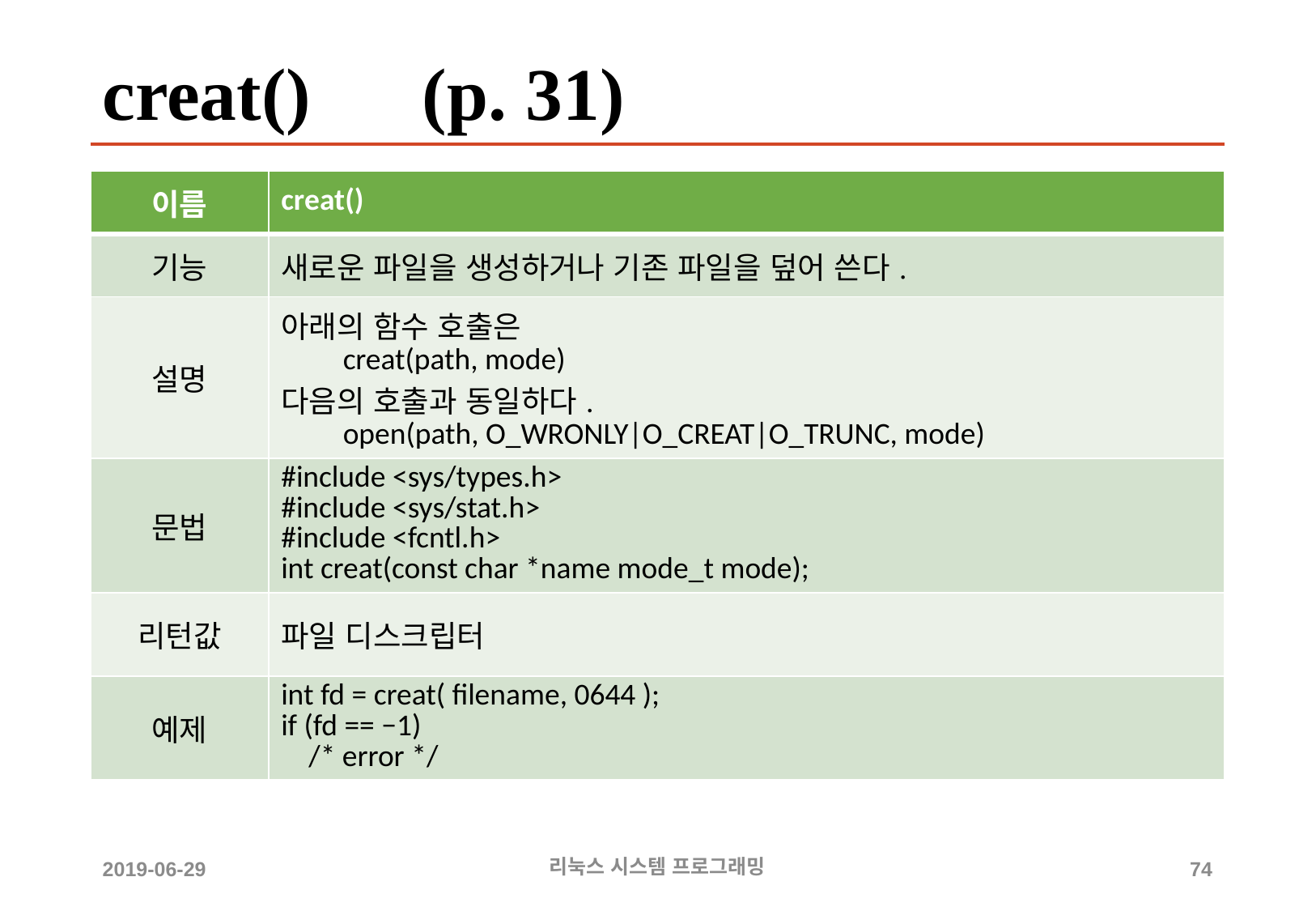

# creat()      (p. 31)
| 이름 | creat() |
| --- | --- |
| 기능 | 새로운 파일을 생성하거나 기존 파일을 덮어 쓴다. |
| 설명 | 아래의 함수 호출은 creat(path, mode) 다음의 호출과 동일하다. open(path, O\_WRONLY|O\_CREAT|O\_TRUNC, mode) |
| 문법 | #include <sys/types.h> #include <sys/stat.h> #include <fcntl.h> int creat(const char \*name mode\_t mode); |
| 리턴값 | 파일 디스크립터 |
| 예제 | int fd = creat( filename, 0644 ); if (fd == −1) /\* error \*/ |
2019-06-29
리눅스 시스템 프로그래밍
74